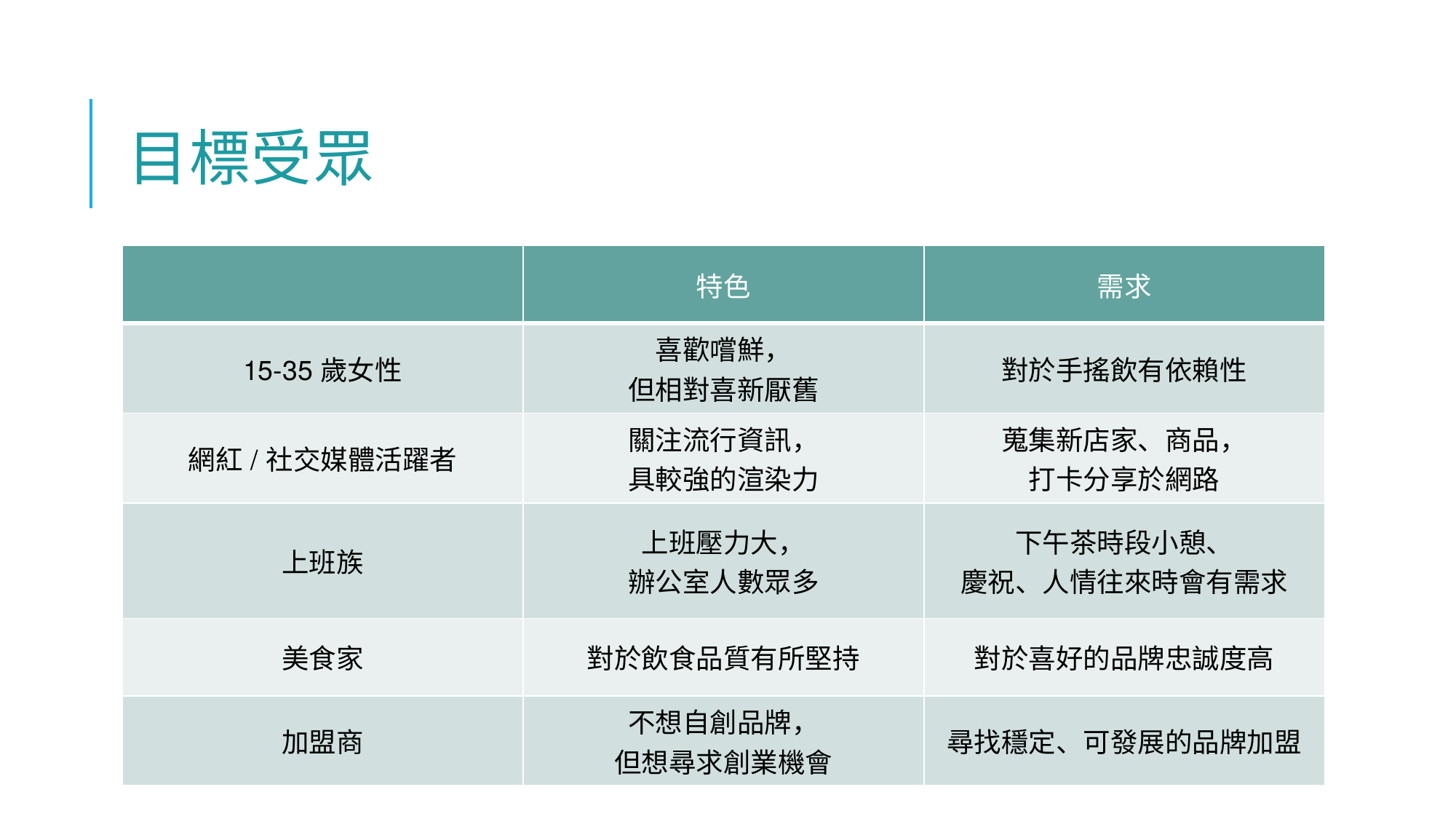

# 目標受眾
|  | 特色 | 需求 |
| --- | --- | --- |
| 15-35歲女性 | 喜歡嚐鮮， 但相對喜新厭舊 | 對於手搖飲有依賴性 |
| 網紅/社交媒體活躍者 | 關注流行資訊， 具較強的渲染力 | 蒐集新店家、商品， 打卡分享於網路 |
| 上班族 | 上班壓力大， 辦公室人數眾多 | 下午茶時段小憩、 慶祝、人情往來時會有需求 |
| 美食家 | 對於飲食品質有所堅持 | 對於喜好的品牌忠誠度高 |
| 加盟商 | 不想自創品牌， 但想尋求創業機會 | 尋找穩定、可發展的品牌加盟 |